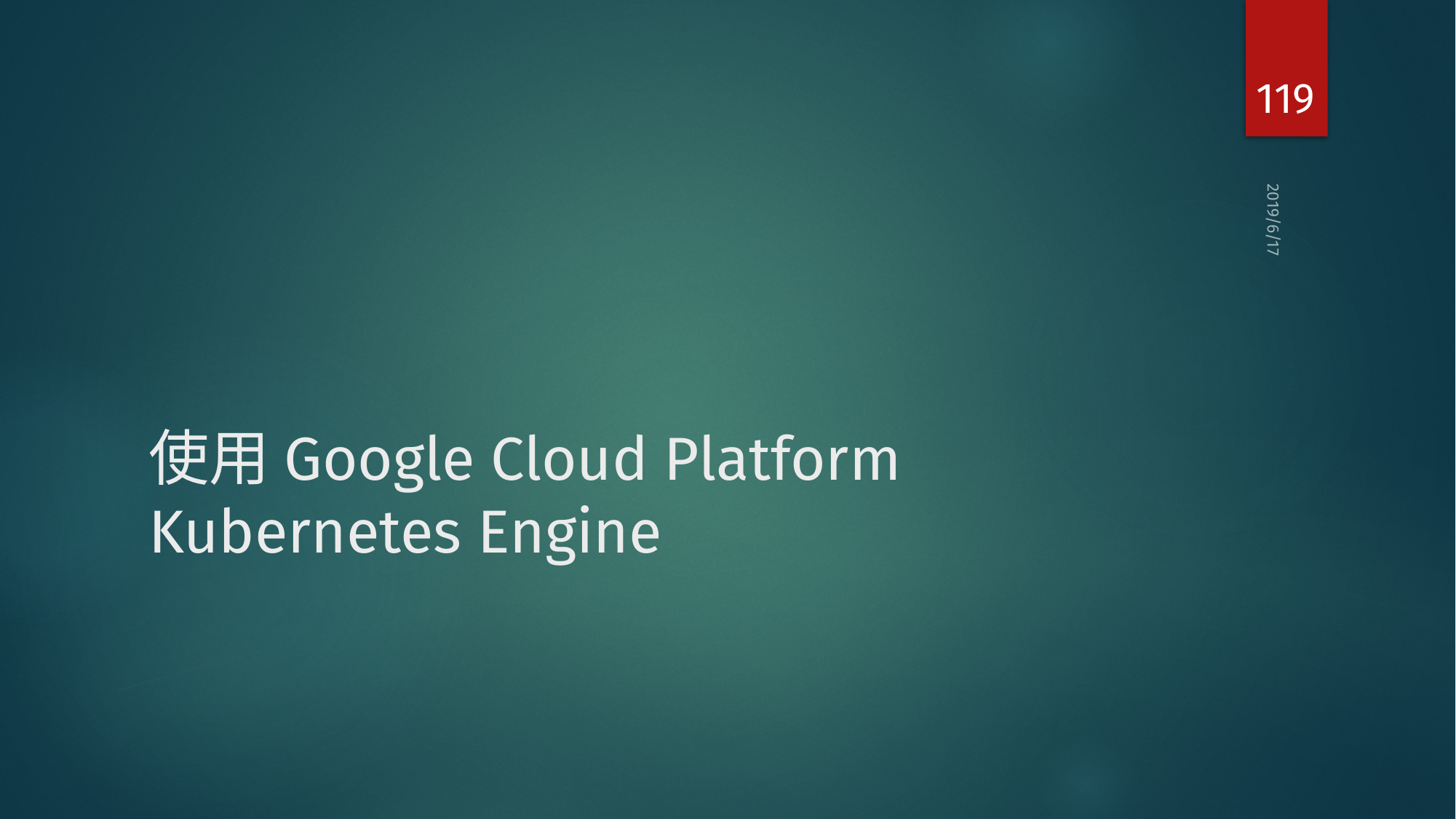

119
2019/6/17
# 使用Google Cloud Platform Kubernetes Engine